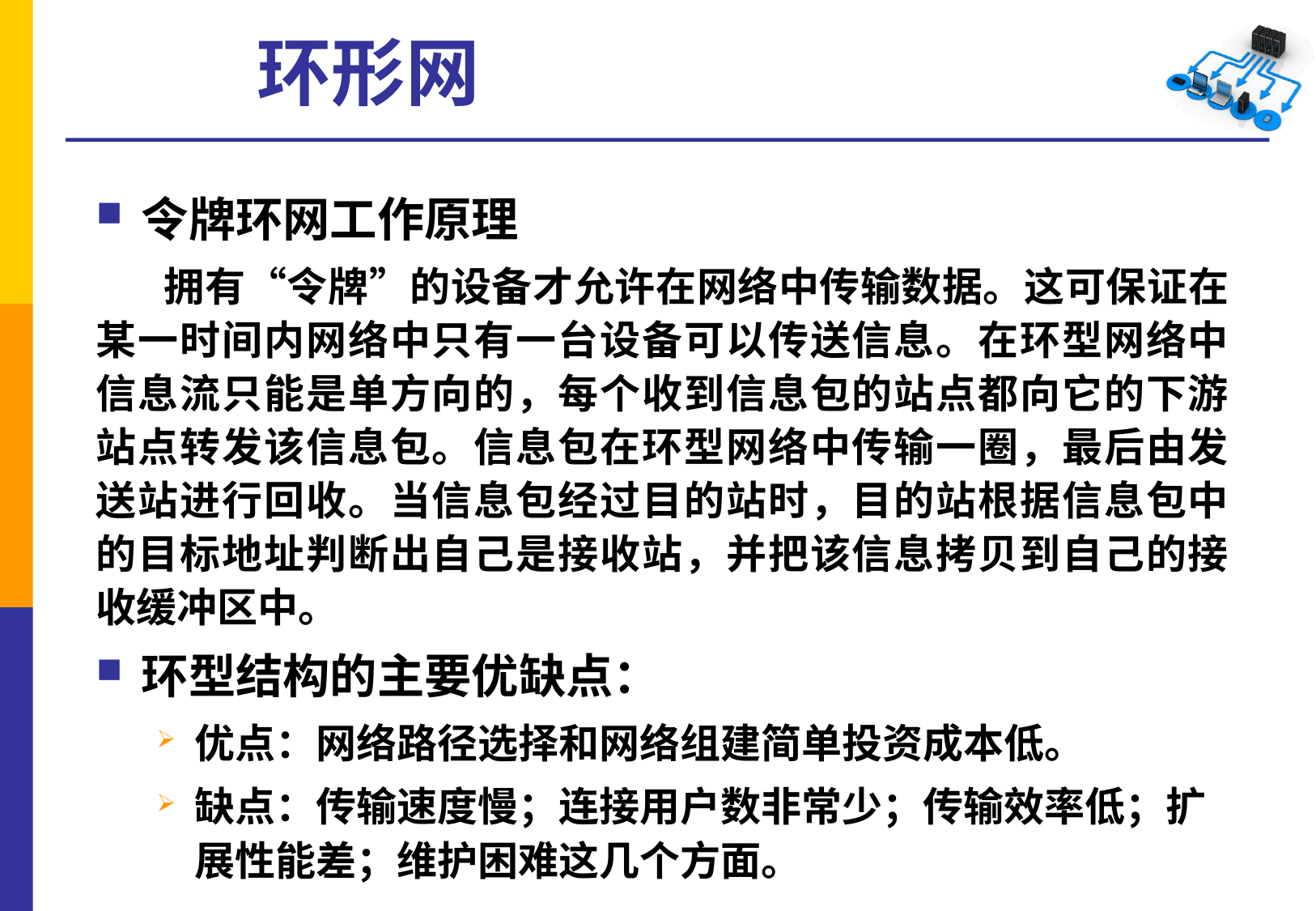

# 环形网
令牌环网工作原理
      拥有“令牌”的设备才允许在网络中传输数据。这可保证在某一时间内网络中只有一台设备可以传送信息。在环型网络中信息流只能是单方向的，每个收到信息包的站点都向它的下游站点转发该信息包。信息包在环型网络中传输一圈，最后由发送站进行回收。当信息包经过目的站时，目的站根据信息包中的目标地址判断出自己是接收站，并把该信息拷贝到自己的接收缓冲区中。
环型结构的主要优缺点：
优点：网络路径选择和网络组建简单投资成本低。
缺点：传输速度慢；连接用户数非常少；传输效率低；扩展性能差；维护困难这几个方面。